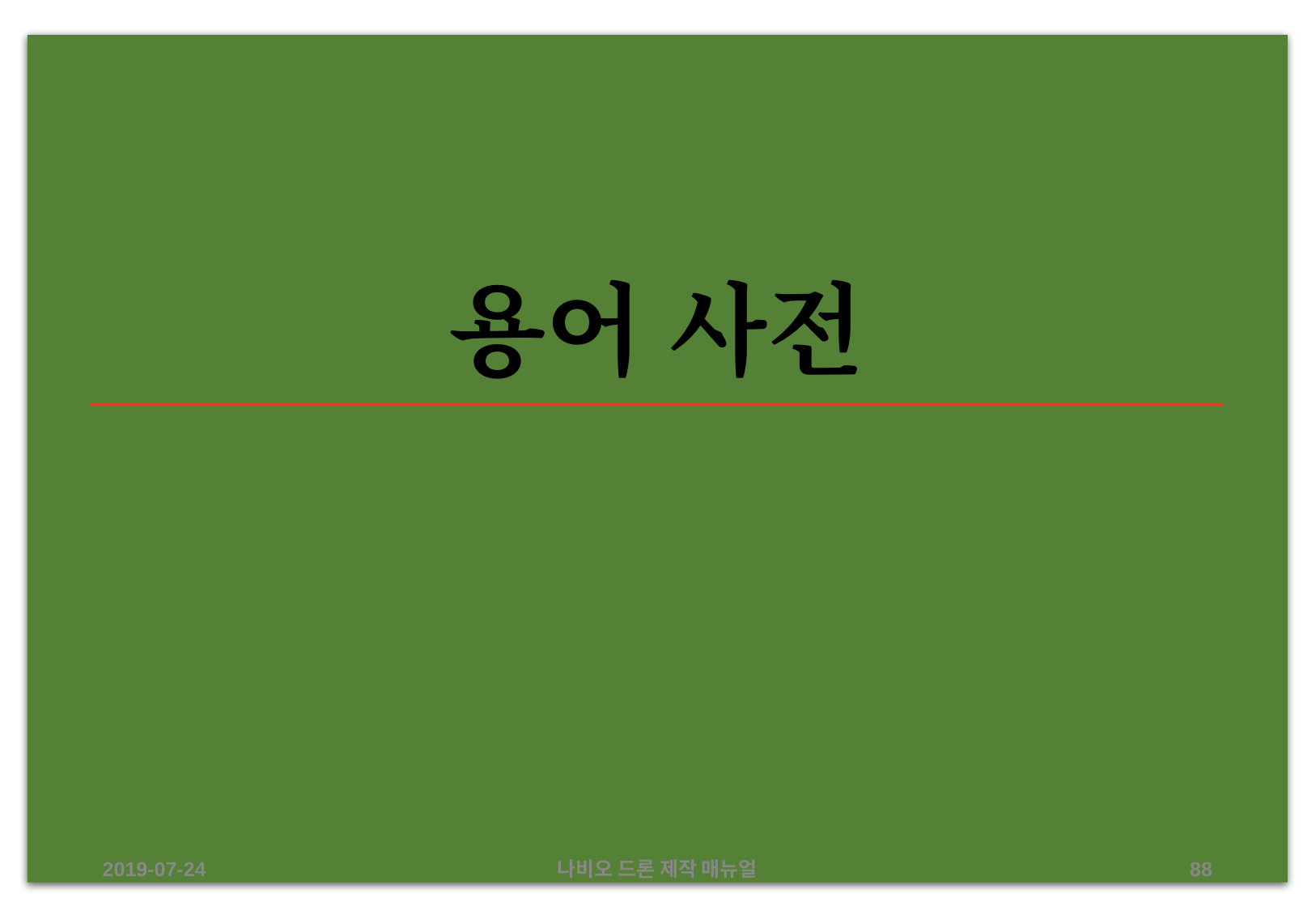

# 용어 사전

2019-07-24
나비오 드론 제작 매뉴얼
88